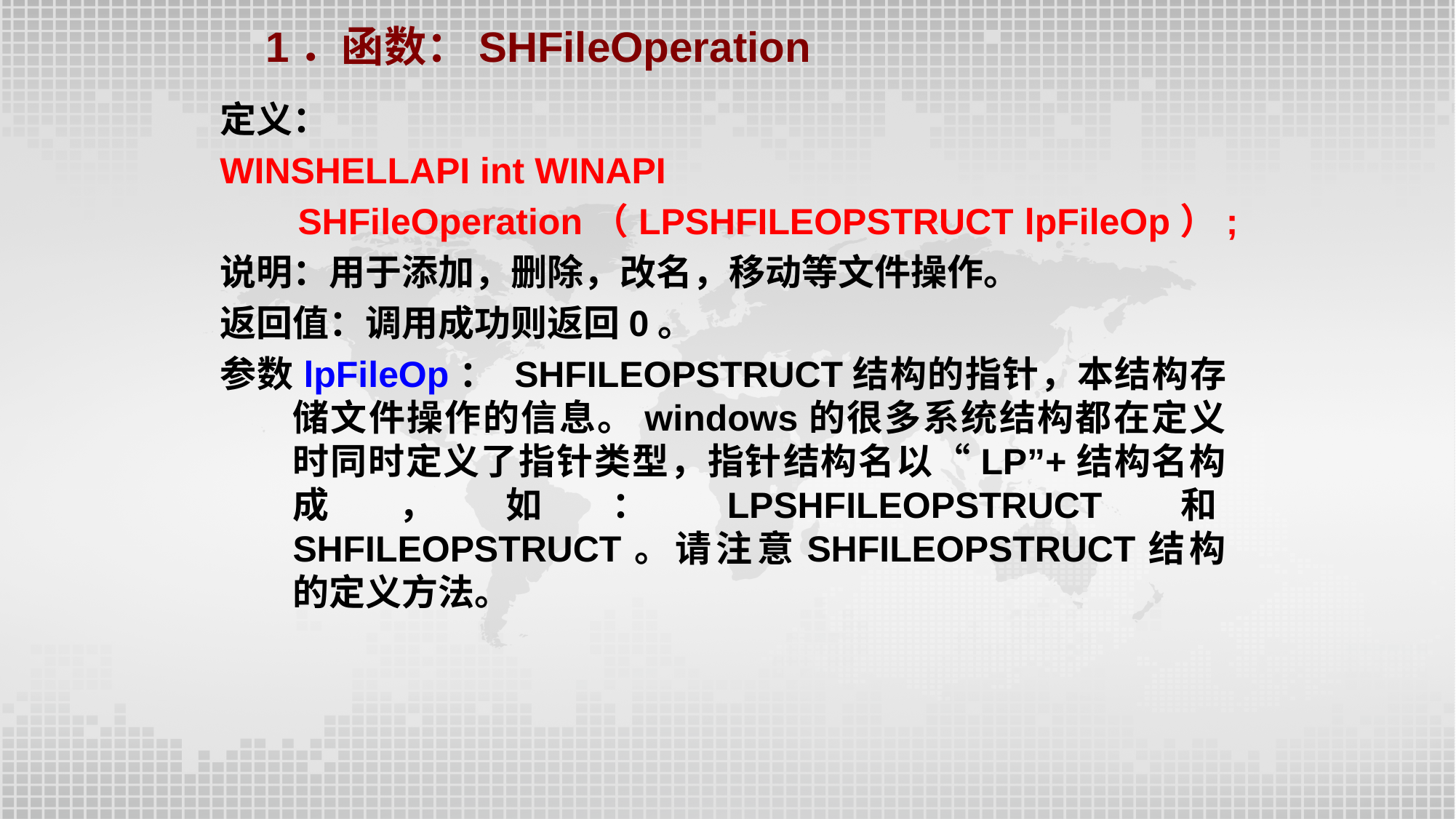

1．函数：SHFileOperation
定义：
WINSHELLAPI int WINAPI
       SHFileOperation（LPSHFILEOPSTRUCT lpFileOp）;
说明：用于添加，删除，改名，移动等文件操作。
返回值：调用成功则返回0。
参数lpFileOp： SHFILEOPSTRUCT结构的指针，本结构存储文件操作的信息。windows的很多系统结构都在定义时同时定义了指针类型，指针结构名以“LP”+结构名构成，如：LPSHFILEOPSTRUCT和SHFILEOPSTRUCT。请注意SHFILEOPSTRUCT结构的定义方法。